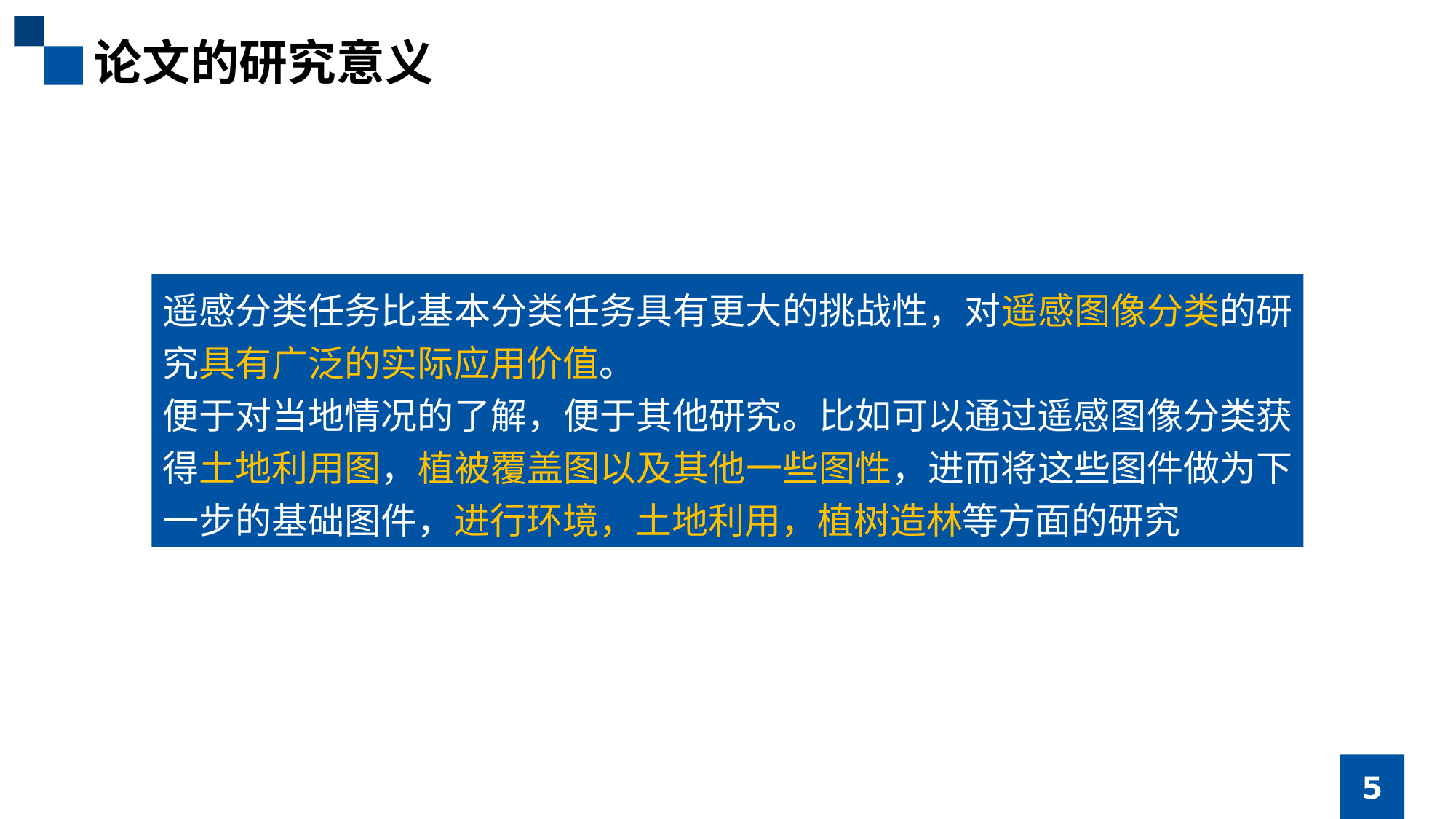

论文的研究意义
遥感分类任务比基本分类任务具有更大的挑战性，对遥感图像分类的研究具有广泛的实际应用价值。
便于对当地情况的了解，便于其他研究。比如可以通过遥感图像分类获得土地利用图，植被覆盖图以及其他一些图性，进而将这些图件做为下一步的基础图件，进行环境，土地利用，植树造林等方面的研究
5